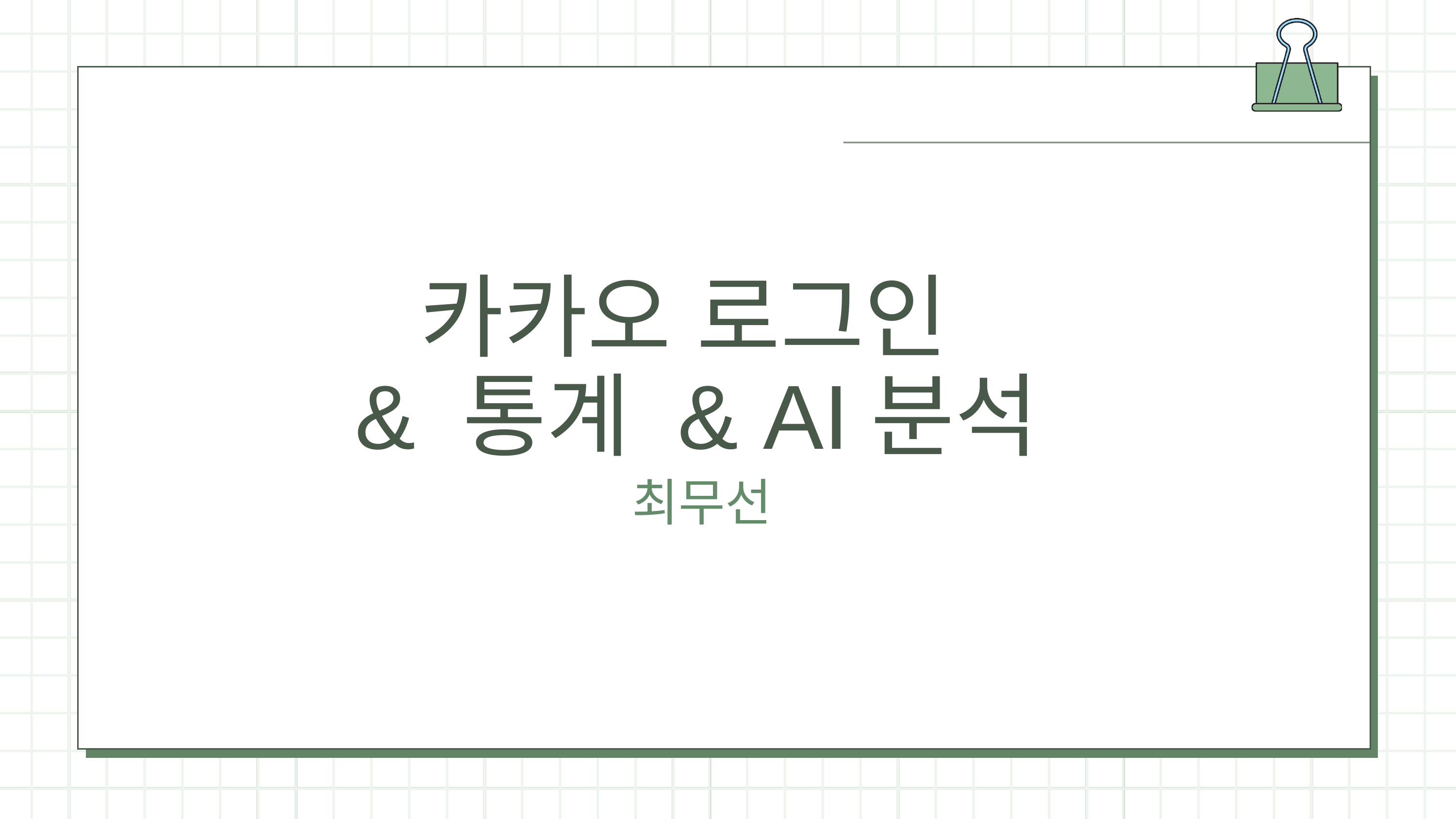

카카오 로그인
& 통계 & AI분석
최무선